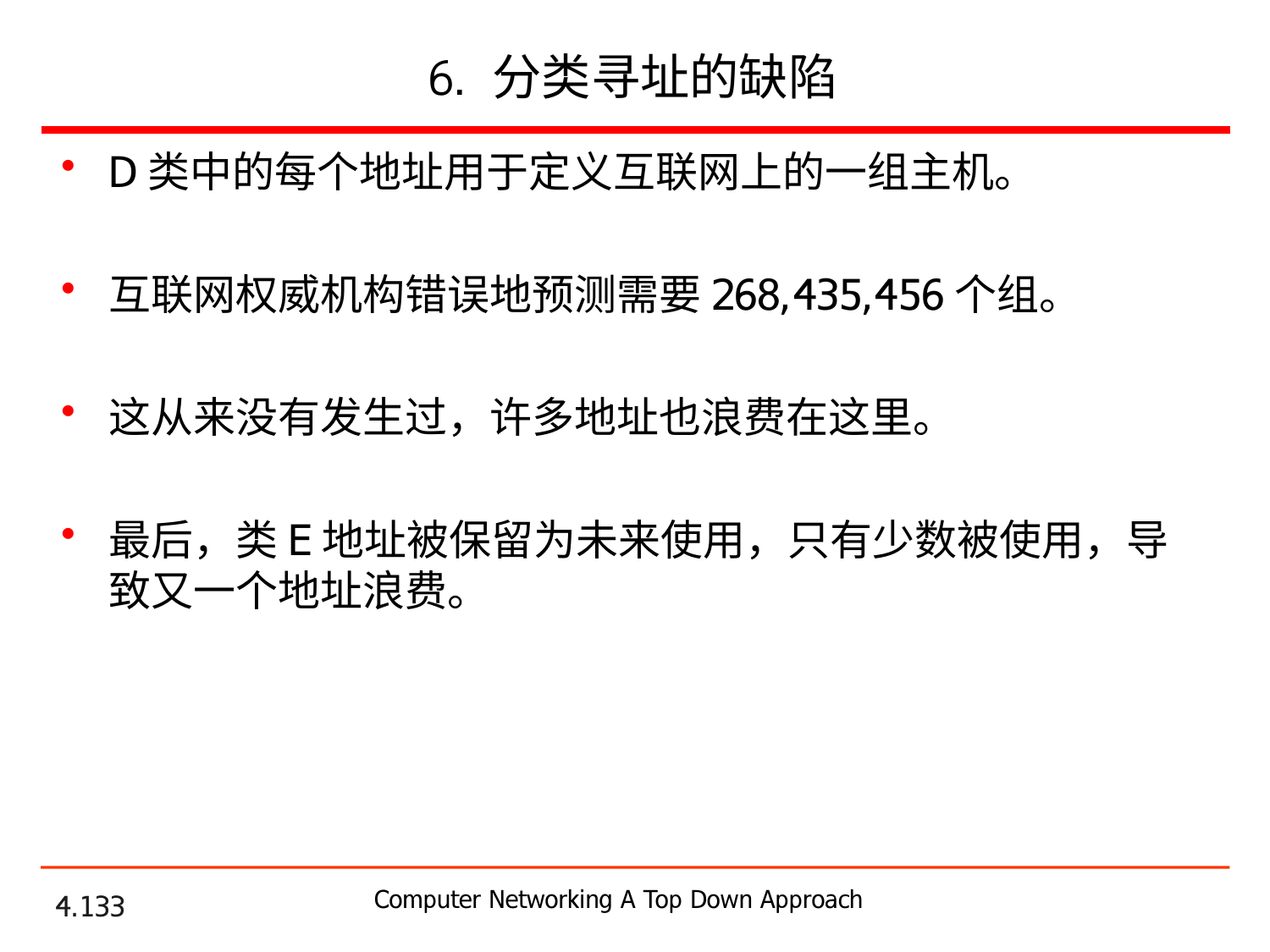

# 6. 分类寻址的缺陷
D类中的每个地址用于定义互联网上的一组主机。

互联网权威机构错误地预测需要268,435,456个组。

这从来没有发生过，许多地址也浪费在这里。

最后，类E地址被保留为未来使用，只有少数被使用，导致又一个地址浪费。